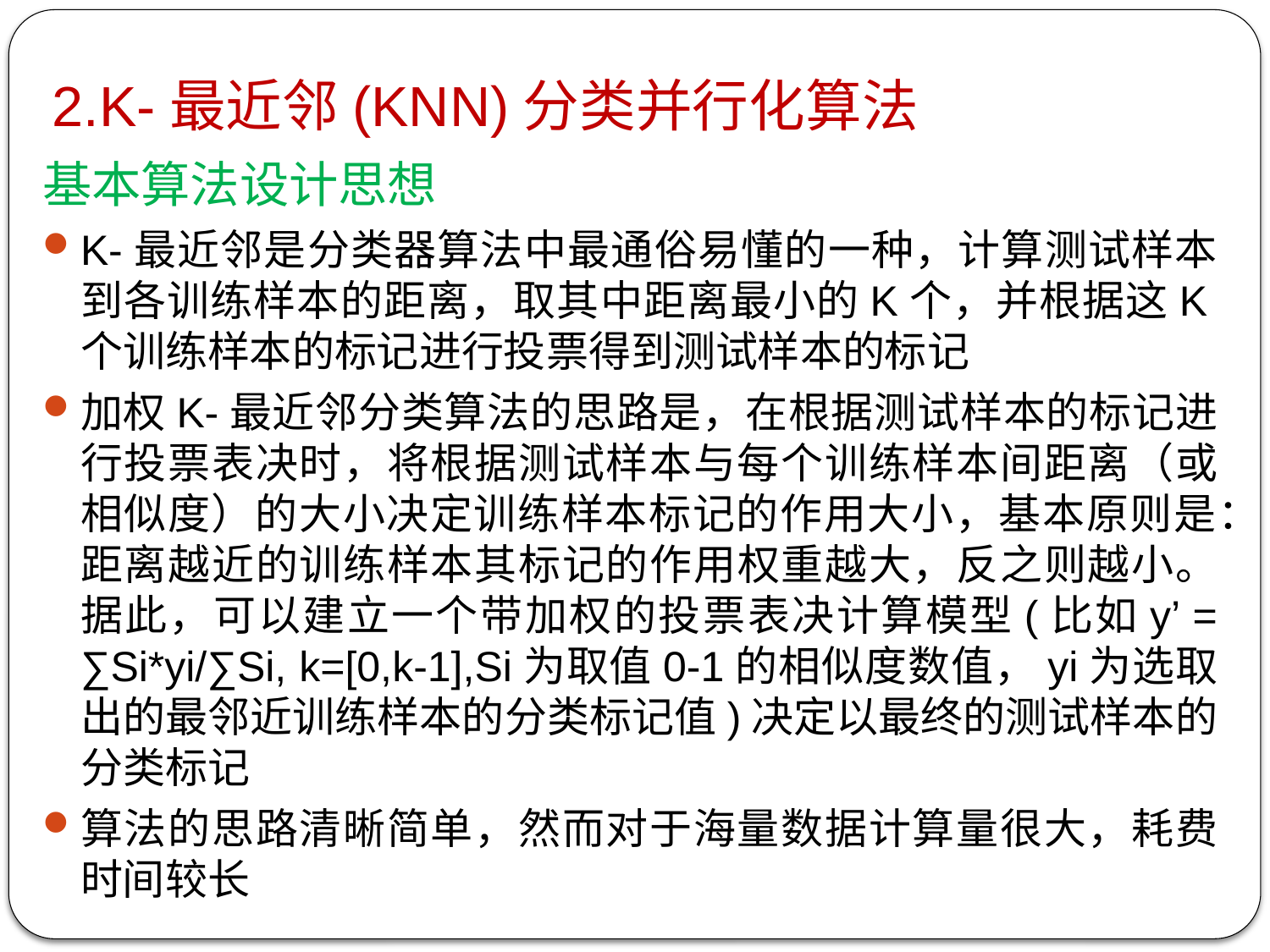

# 2.K-最近邻(KNN)分类并行化算法
基本算法设计思想
K-最近邻是分类器算法中最通俗易懂的一种，计算测试样本到各训练样本的距离，取其中距离最小的K个，并根据这K个训练样本的标记进行投票得到测试样本的标记
加权K-最近邻分类算法的思路是，在根据测试样本的标记进行投票表决时，将根据测试样本与每个训练样本间距离（或相似度）的大小决定训练样本标记的作用大小，基本原则是：距离越近的训练样本其标记的作用权重越大，反之则越小。据此，可以建立一个带加权的投票表决计算模型(比如y’ = ∑Si*yi/∑Si, k=[0,k-1],Si为取值0-1的相似度数值，yi为选取出的最邻近训练样本的分类标记值)决定以最终的测试样本的分类标记
算法的思路清晰简单，然而对于海量数据计算量很大，耗费时间较长